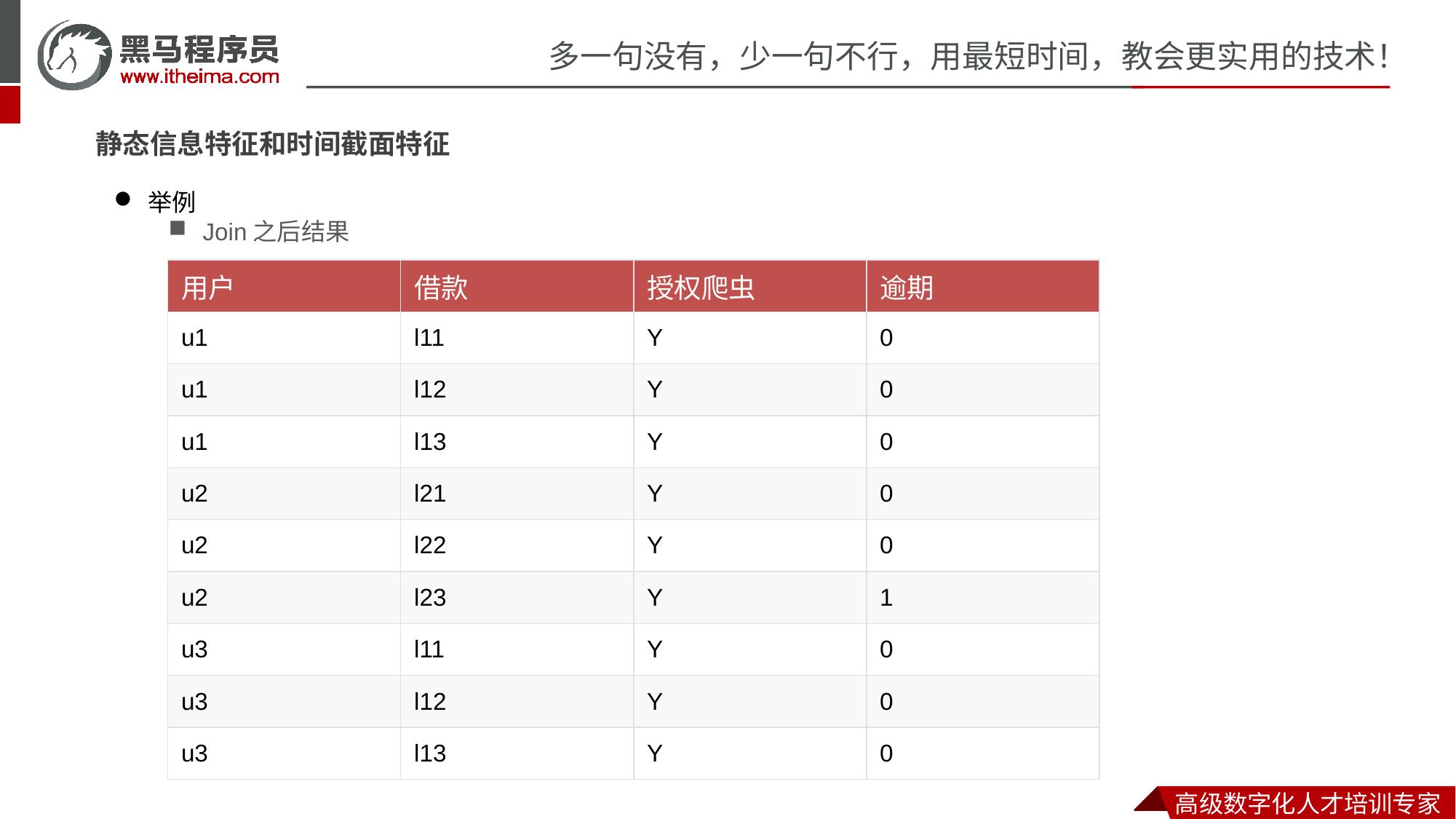

静态信息特征和时间截面特征
举例
Join之后结果
| 用户 | 借款 | 授权爬虫 | 逾期 |
| --- | --- | --- | --- |
| u1 | l11 | Y | 0 |
| u1 | l12 | Y | 0 |
| u1 | l13 | Y | 0 |
| u2 | l21 | Y | 0 |
| u2 | l22 | Y | 0 |
| u2 | l23 | Y | 1 |
| u3 | l11 | Y | 0 |
| u3 | l12 | Y | 0 |
| u3 | l13 | Y | 0 |